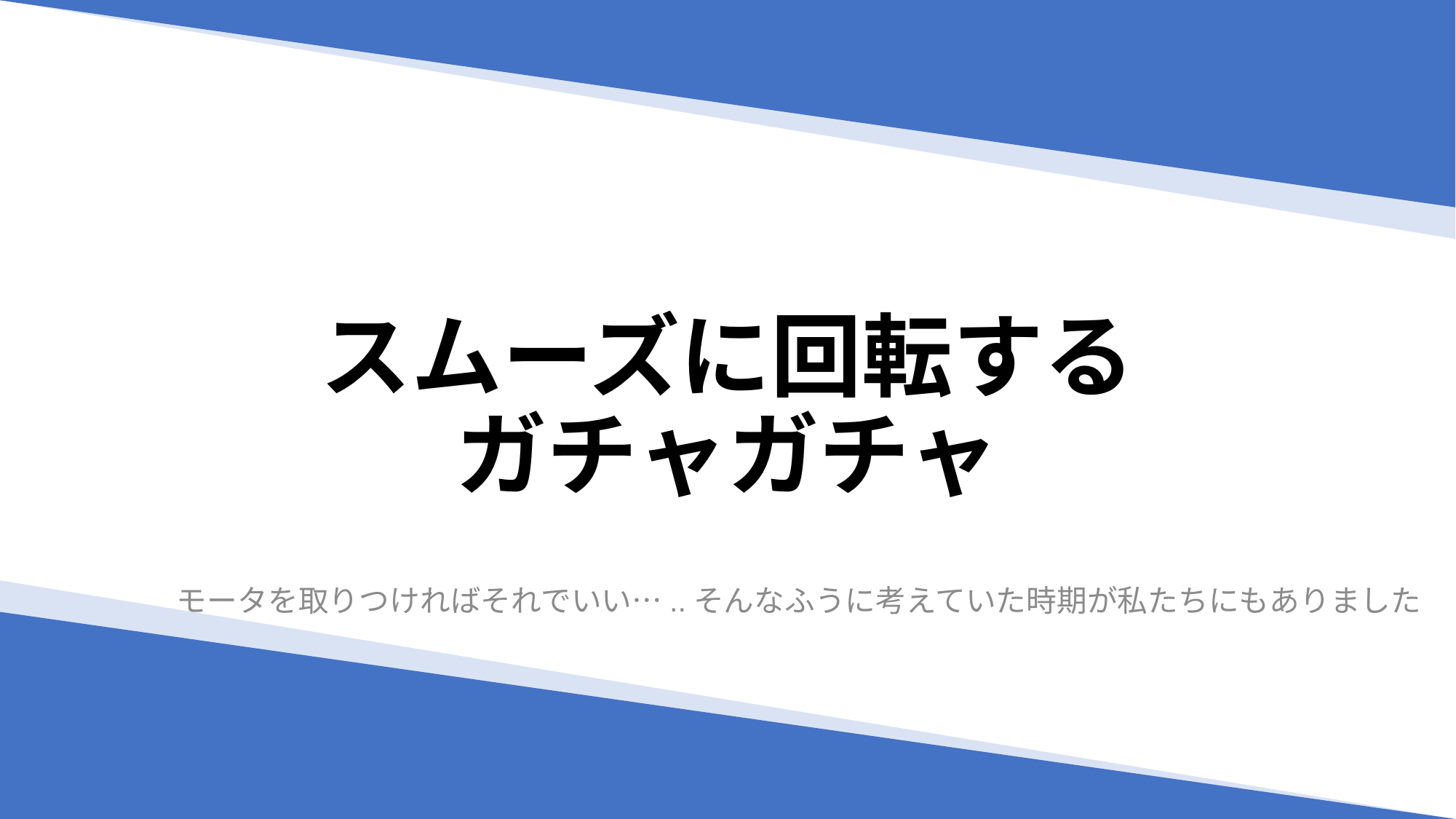

# スムーズに回転する ガチャガチャ
モータを取りつければそれでいい…..そんなふうに考えていた時期が私たちにもありました